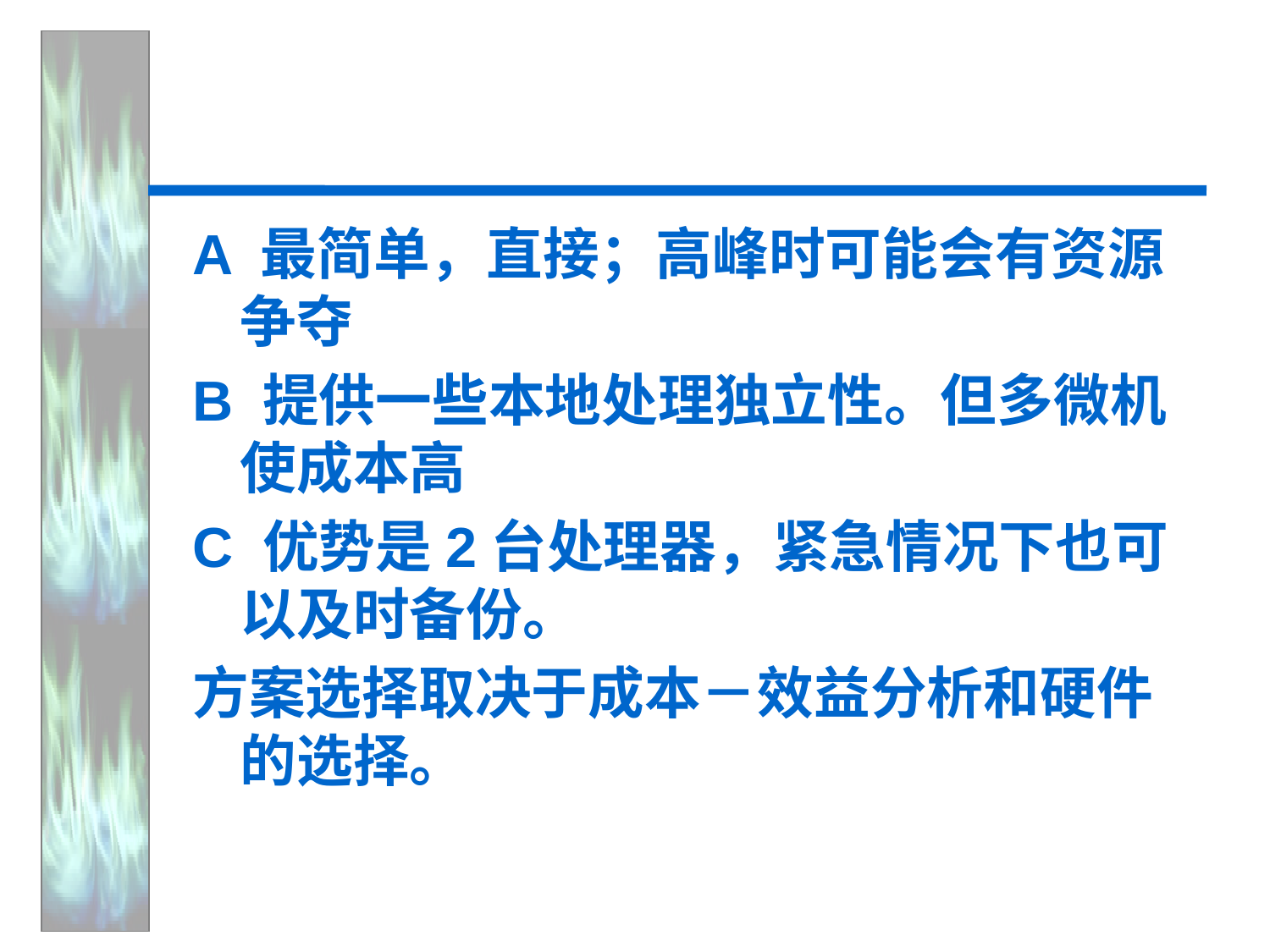

#
A 最简单，直接；高峰时可能会有资源争夺
B 提供一些本地处理独立性。但多微机使成本高
C 优势是2台处理器，紧急情况下也可以及时备份。
方案选择取决于成本－效益分析和硬件的选择。